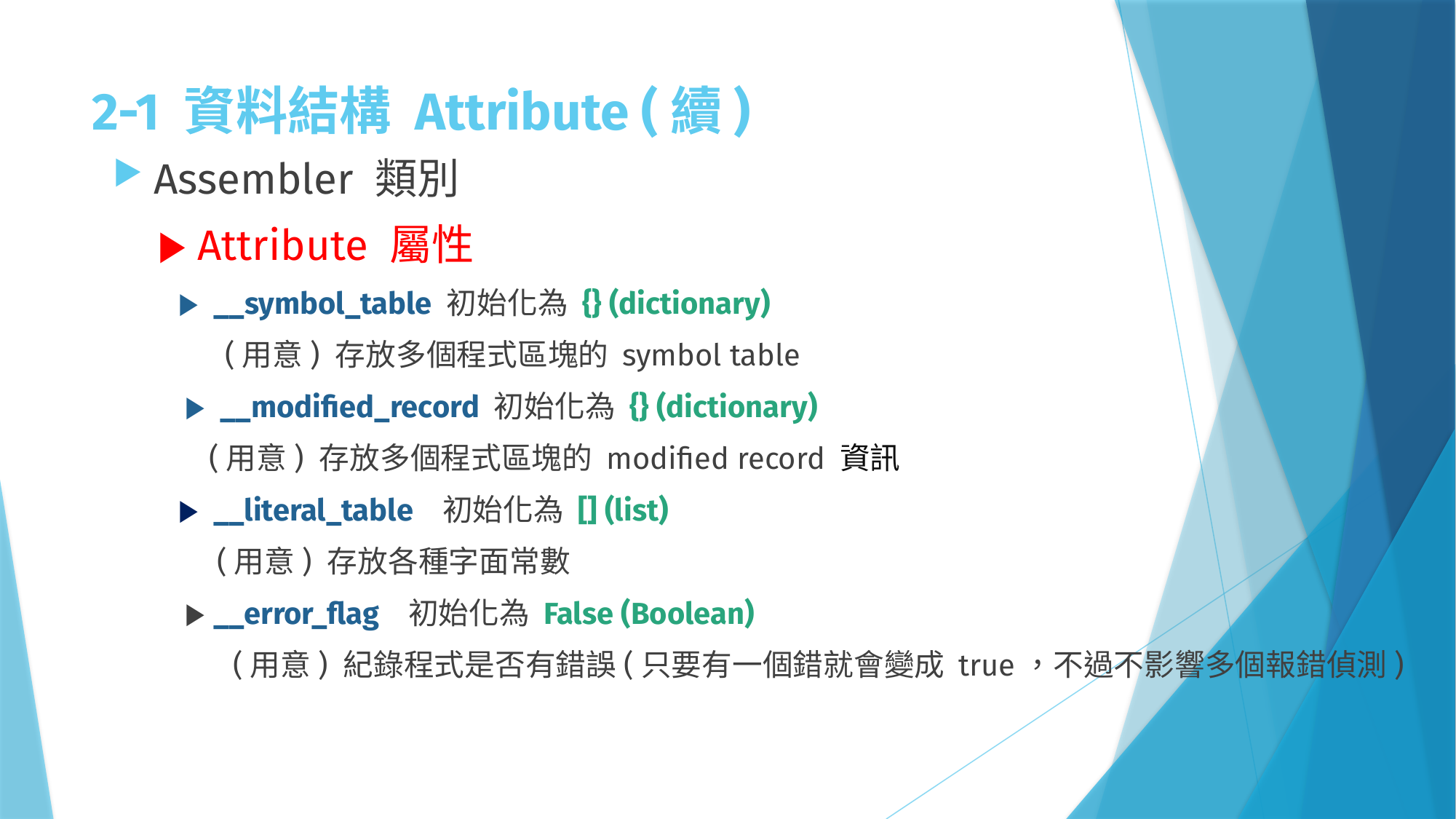

# 2-1 資料結構 Attribute (續)
Assembler 類別
    ▶ Attribute 屬性
         ▶  __symbol_table 初始化為 {} (dictionary)
              (用意) 存放多個程式區塊的 symbol table
         ▶  __modified_record 初始化為 {} (dictionary)
            (用意) 存放多個程式區塊的 modified record 資訊
         ▶  __literal_table   初始化為 [] (list)
             (用意) 存放各種字面常數
         ▶ __error_flag   初始化為 False (Boolean)
               (用意) 紀錄程式是否有錯誤(只要有一個錯就會變成 true，不過不影響多個報錯偵測)